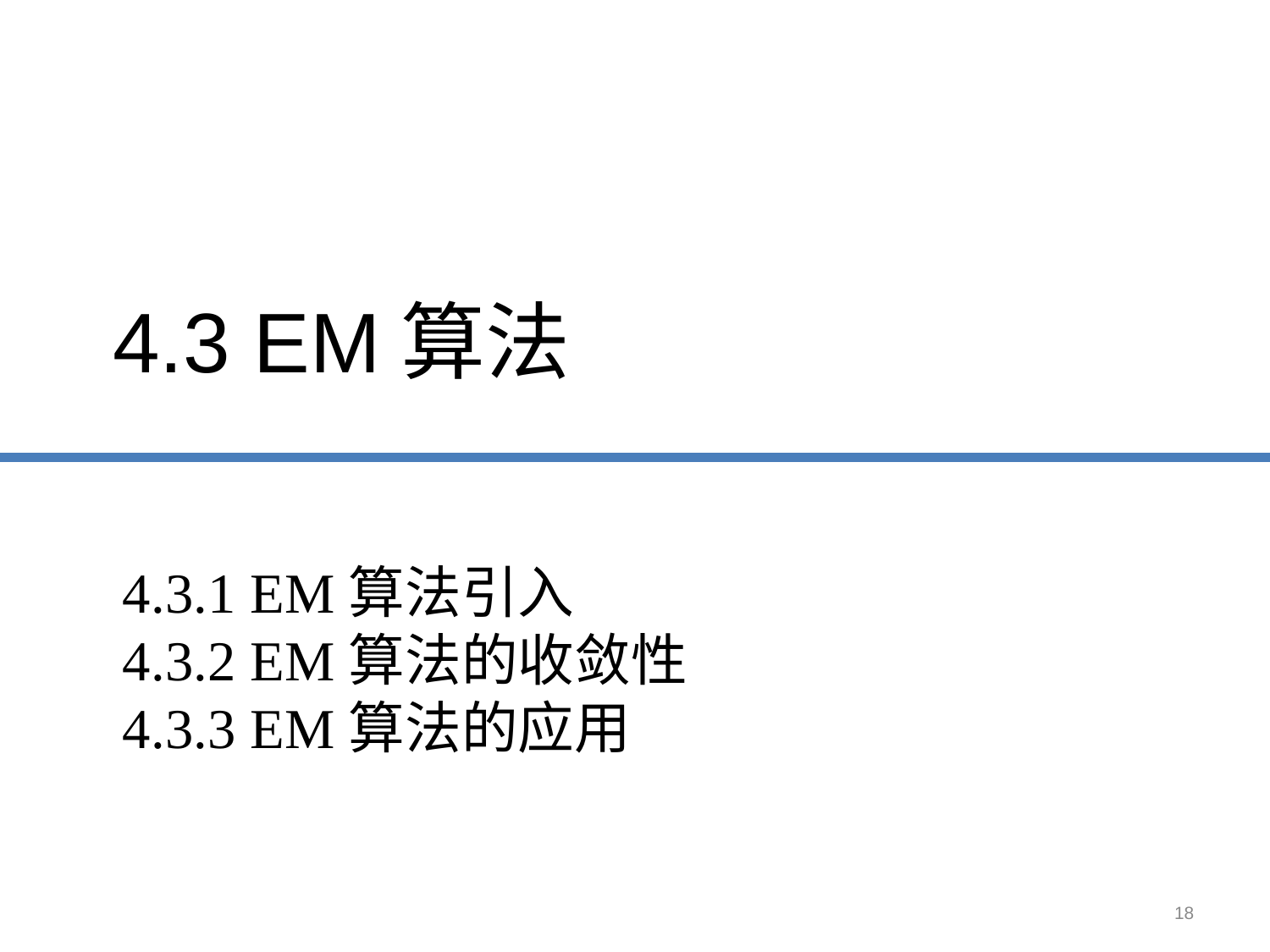

4.3 EM算法

# 4.3.1 EM算法引入 4.3.2 EM算法的收敛性 4.3.3 EM算法的应用
18